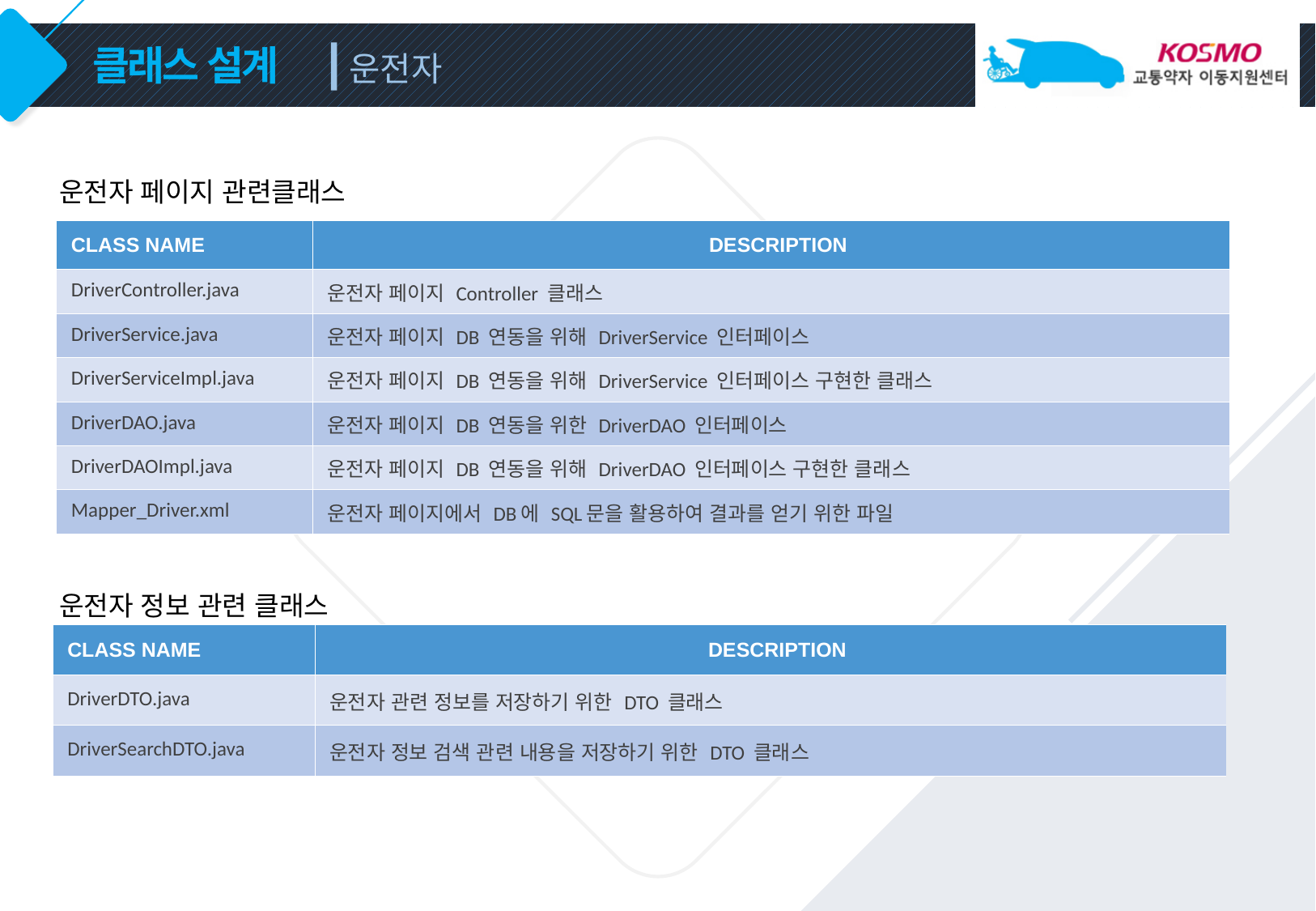

운전자

# 클래스 설계

운전자 페이지 관련클래스
| CLASS NAME | DESCRIPTION |
| --- | --- |
| DriverController.java | 운전자 페이지 Controller 클래스 |
| DriverService.java | 운전자 페이지 DB 연동을 위해 DriverService 인터페이스 |
| DriverServiceImpl.java | 운전자 페이지 DB 연동을 위해 DriverService 인터페이스 구현한 클래스 |
| DriverDAO.java | 운전자 페이지 DB 연동을 위한 DriverDAO 인터페이스 |
| DriverDAOImpl.java | 운전자 페이지 DB 연동을 위해 DriverDAO 인터페이스 구현한 클래스 |
| Mapper\_Driver.xml | 운전자 페이지에서 DB에 SQL문을 활용하여 결과를 얻기 위한 파일 |

운전자 정보 관련 클래스
| CLASS NAME | DESCRIPTION |
| --- | --- |
| DriverDTO.java | 운전자 관련 정보를 저장하기 위한 DTO 클래스 |
| DriverSearchDTO.java | 운전자 정보 검색 관련 내용을 저장하기 위한 DTO 클래스 |